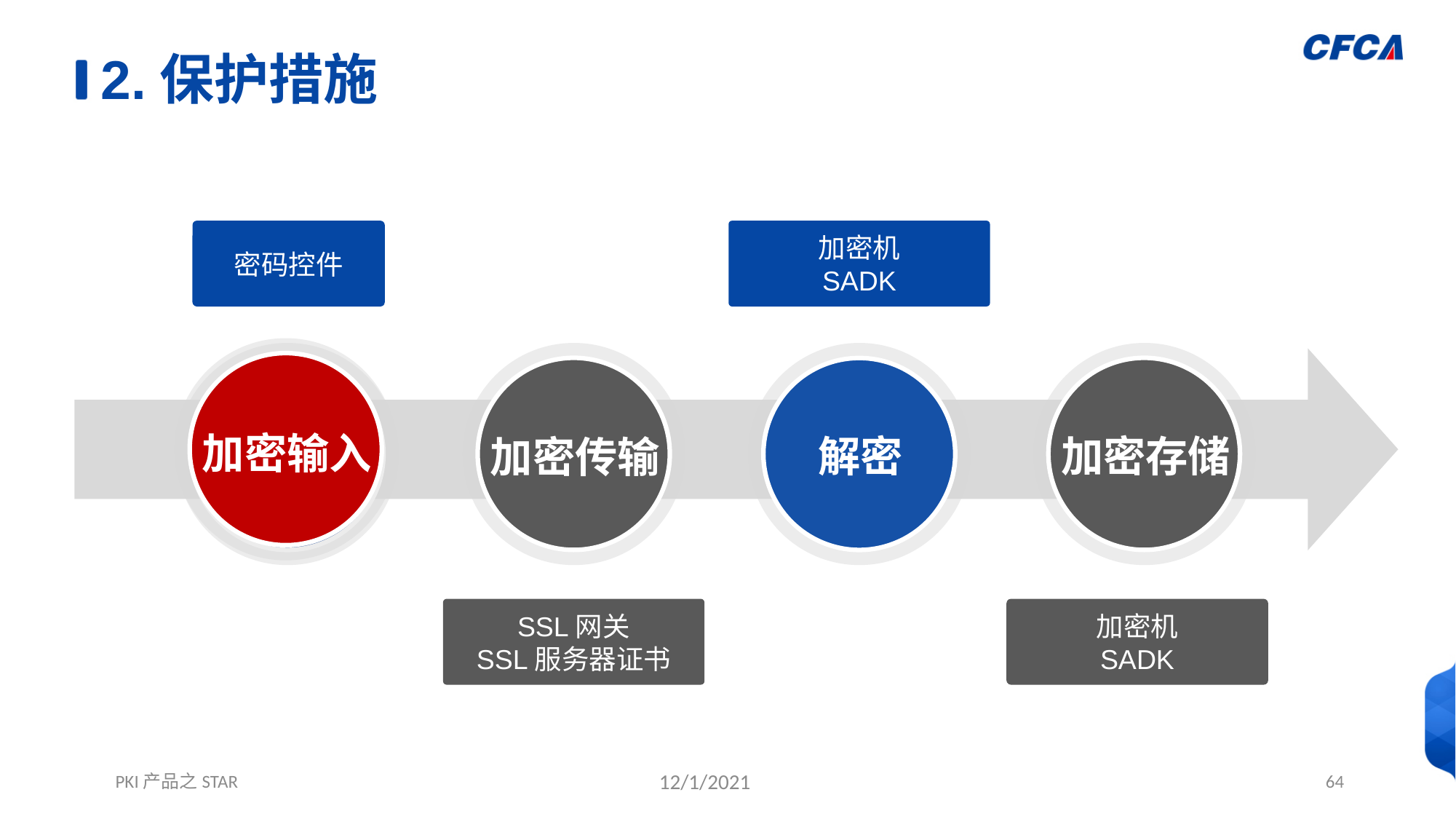

# 2.保护措施

密码控件
加密机
SADK

加密输入

加密输入

加密传输

解密

加密存储
SSL网关
SSL服务器证书
加密机
SADK
PKI产品之STAR
12/1/2021
64